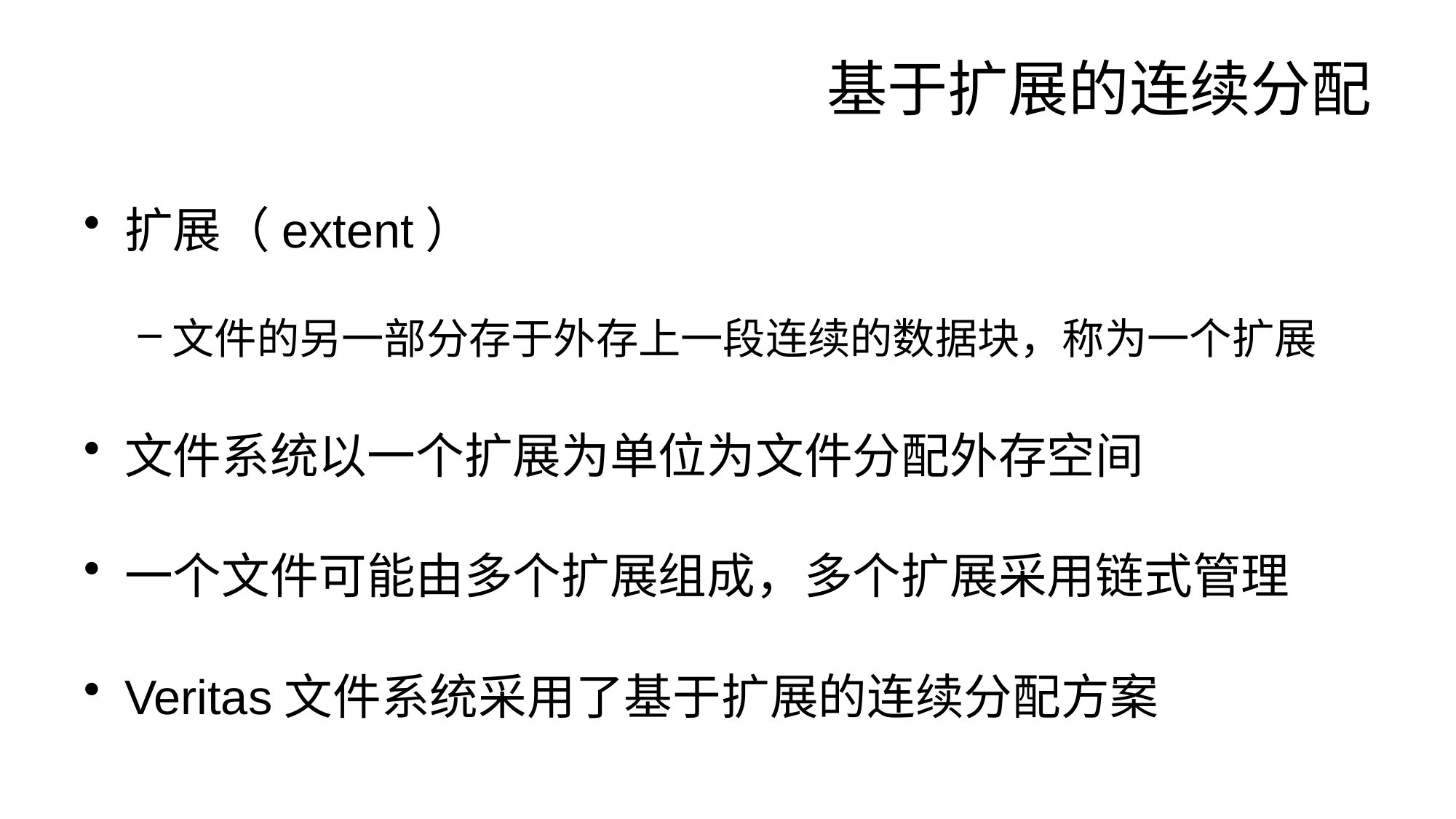

# 基于扩展的连续分配
扩展（extent）
文件的另一部分存于外存上一段连续的数据块，称为一个扩展
文件系统以一个扩展为单位为文件分配外存空间
一个文件可能由多个扩展组成，多个扩展采用链式管理
Veritas文件系统采用了基于扩展的连续分配方案